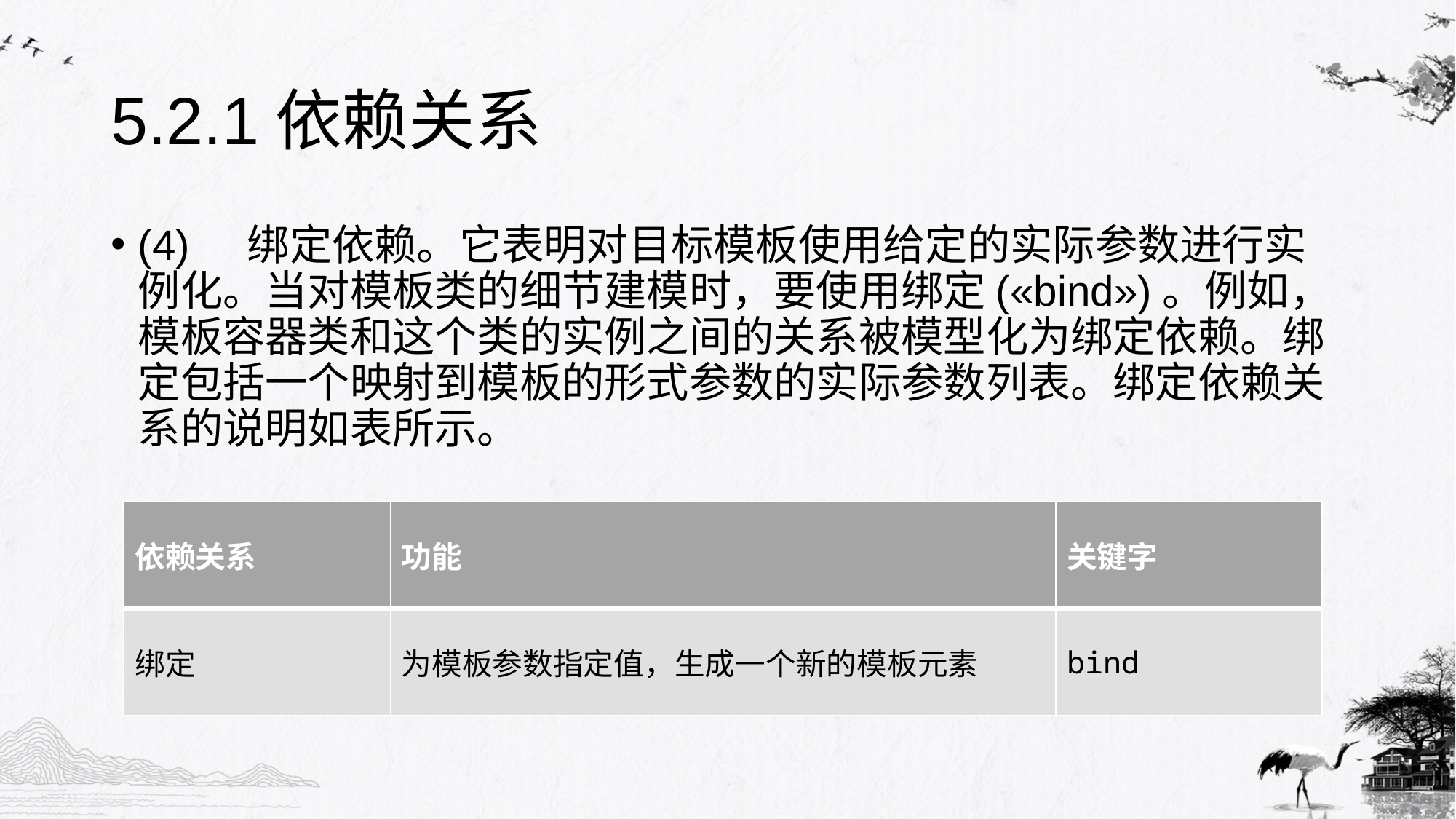

# 5.2.1依赖关系
(4)	绑定依赖。它表明对目标模板使用给定的实际参数进行实例化。当对模板类的细节建模时，要使用绑定(«bind»)。例如，模板容器类和这个类的实例之间的关系被模型化为绑定依赖。绑定包括一个映射到模板的形式参数的实际参数列表。绑定依赖关系的说明如表所示。
| 依赖关系 | 功能 | 关键字 |
| --- | --- | --- |
| 绑定 | 为模板参数指定值，生成一个新的模板元素 | bind |